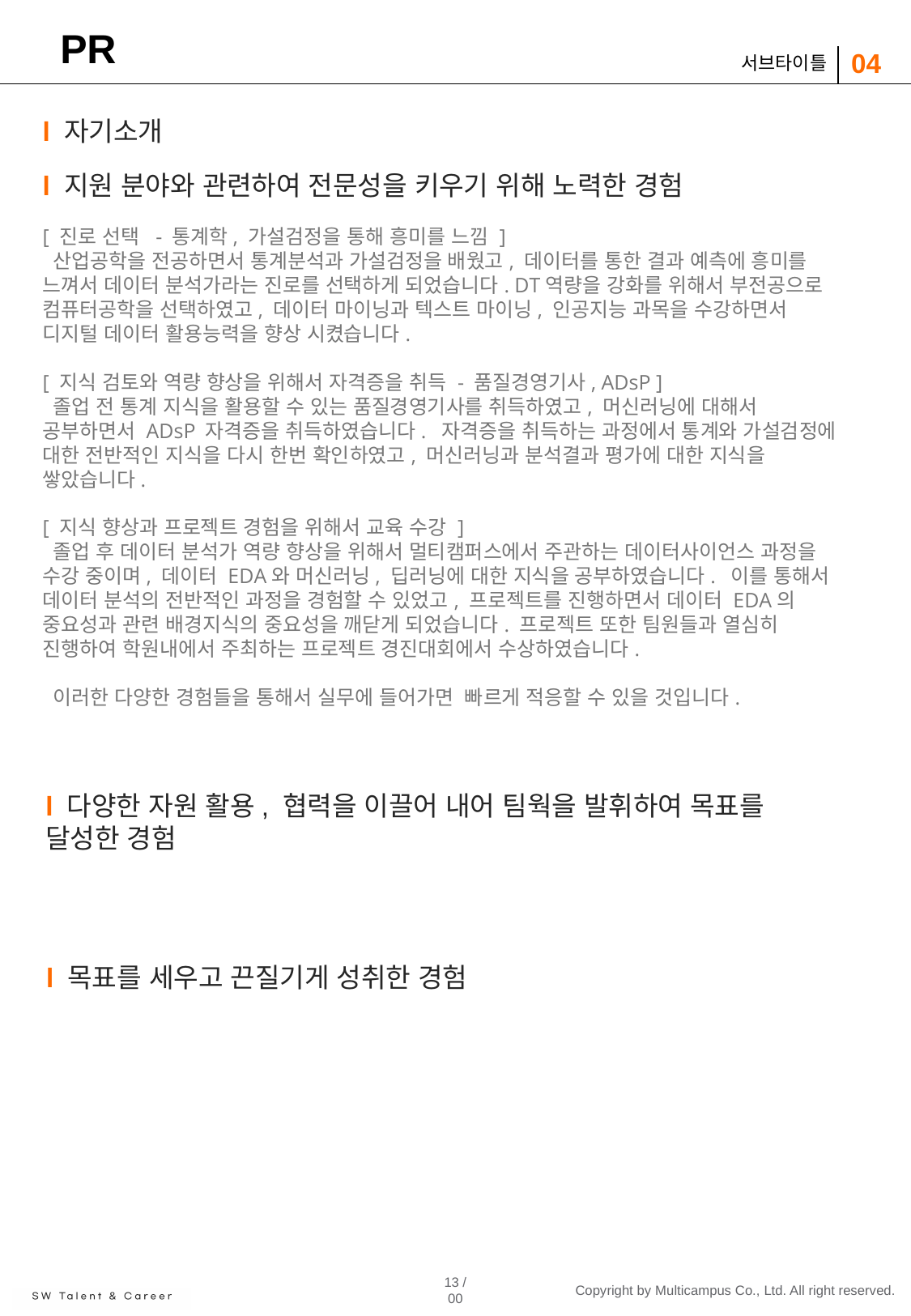

# PR
04
서브타이틀
l 자기소개
l 지원 분야와 관련하여 전문성을 키우기 위해 노력한 경험
[ 진로 선택  - 통계학, 가설검정을 통해 흥미를 느낌 ]
 산업공학을 전공하면서 통계분석과 가설검정을 배웠고, 데이터를 통한 결과 예측에 흥미를 느껴서 데이터 분석가라는 진로를 선택하게 되었습니다. DT역량을 강화를 위해서 부전공으로 컴퓨터공학을 선택하였고, 데이터 마이닝과 텍스트 마이닝, 인공지능 과목을 수강하면서 디지털 데이터 활용능력을 향상 시켰습니다.

[ 지식 검토와 역량 향상을 위해서 자격증을 취득 - 품질경영기사, ADsP ]
 졸업 전 통계 지식을 활용할 수 있는 품질경영기사를 취득하였고, 머신러닝에 대해서 공부하면서 ADsP 자격증을 취득하였습니다.  자격증을 취득하는 과정에서 통계와 가설검정에 대한 전반적인 지식을 다시 한번 확인하였고, 머신러닝과 분석결과 평가에 대한 지식을 쌓았습니다.

[ 지식 향상과 프로젝트 경험을 위해서 교육 수강 ]
 졸업 후 데이터 분석가 역량 향상을 위해서 멀티캠퍼스에서 주관하는 데이터사이언스 과정을 수강 중이며, 데이터 EDA와 머신러닝, 딥러닝에 대한 지식을 공부하였습니다.  이를 통해서 데이터 분석의 전반적인 과정을 경험할 수 있었고, 프로젝트를 진행하면서 데이터 EDA의 중요성과 관련 배경지식의 중요성을 깨닫게 되었습니다. 프로젝트 또한 팀원들과 열심히 진행하여 학원내에서 주최하는 프로젝트 경진대회에서 수상하였습니다.

 이러한 다양한 경험들을 통해서 실무에 들어가면  빠르게 적응할 수 있을 것입니다.
l 다양한 자원 활용, 협력을 이끌어 내어 팀웍을 발휘하여 목표를 달성한 경험
l 목표를 세우고 끈질기게 성취한 경험